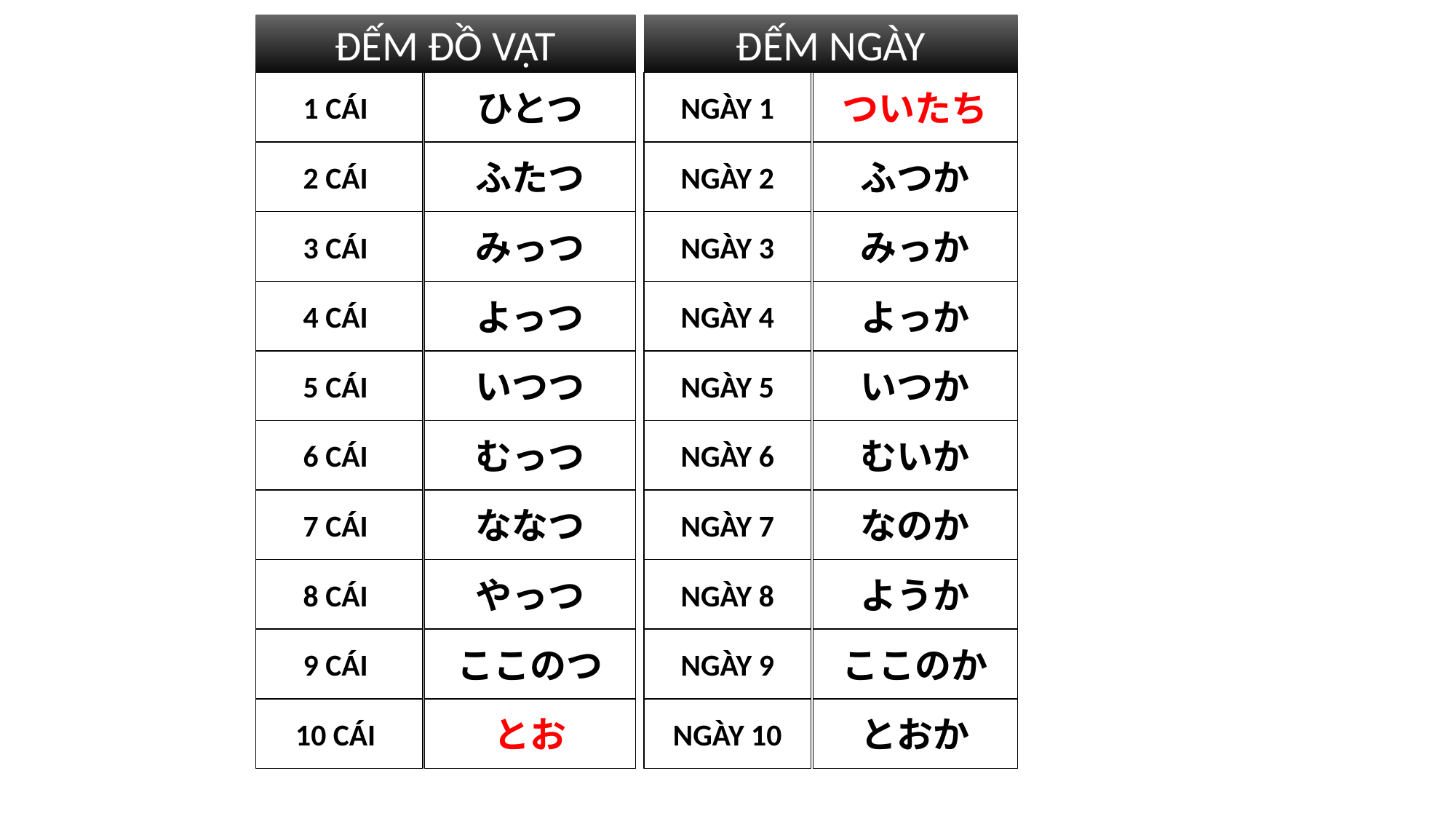

ĐẾM ĐỒ VẬT
ĐẾM NGÀY
1 CÁI
ひとつ
NGÀY 1
ついたち
2 CÁI
ふたつ
NGÀY 2
ふつか
3 CÁI
みっつ
NGÀY 3
みっか
4 CÁI
よっつ
NGÀY 4
よっか
5 CÁI
いつつ
NGÀY 5
いつか
6 CÁI
むっつ
NGÀY 6
むいか
7 CÁI
ななつ
NGÀY 7
なのか
8 CÁI
やっつ
NGÀY 8
ようか
9 CÁI
ここのつ
NGÀY 9
ここのか
10 CÁI
とお
NGÀY 10
とおか